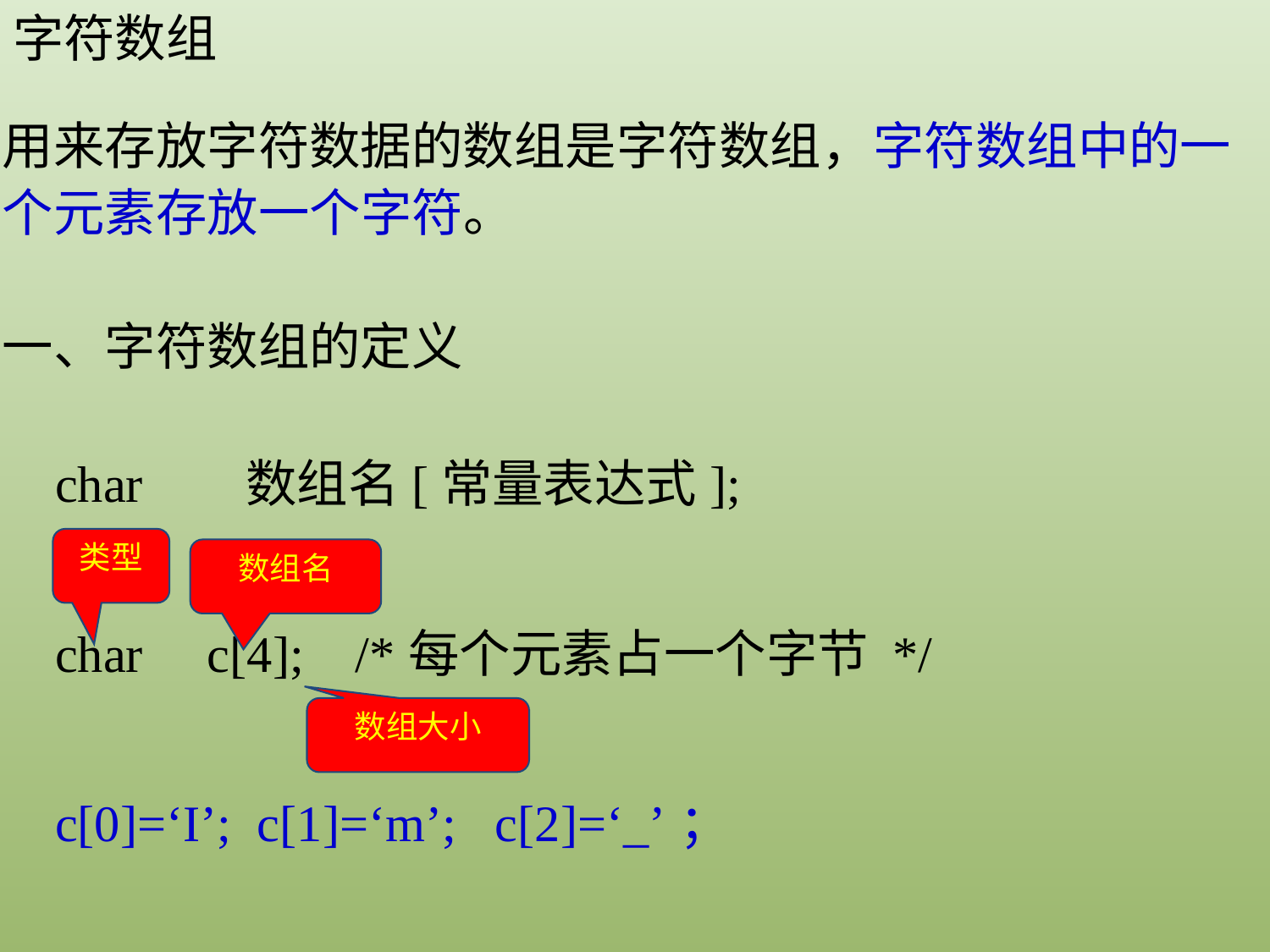

字符数组
用来存放字符数据的数组是字符数组，字符数组中的一个元素存放一个字符。
一、字符数组的定义
char       数组名[常量表达式];
类型
数组名
char     c[4];    /*每个元素占一个字节 */
数组大小
c[0]=‘I’;  c[1]=‘m’;   c[2]=‘_’；
339